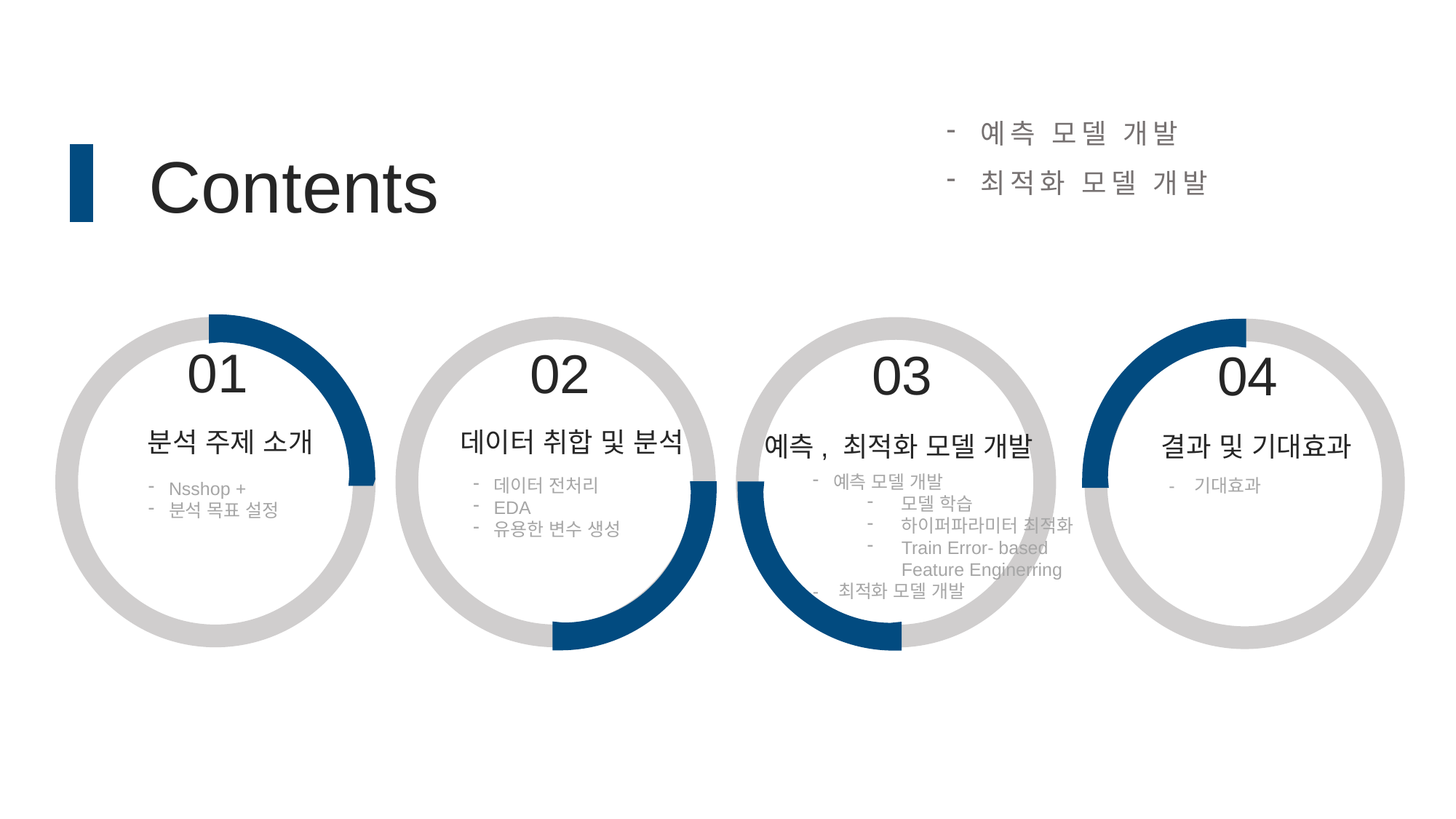

예측 모델 개발
최적화 모델 개발

  Contents

01
02
03
04

분석 주제 소개

예측, 최적화 모델 개발
데이터 취합 및 분석
결과 및 기대효과

예측 모델 개발
모델 학습
하이퍼파라미터 최적화
Train Error- based   Feature Enginerring
-   최적화 모델 개발

데이터 전처리
EDA
유용한 변수 생성

-   기대효과

Nsshop +
분석 목표 설정